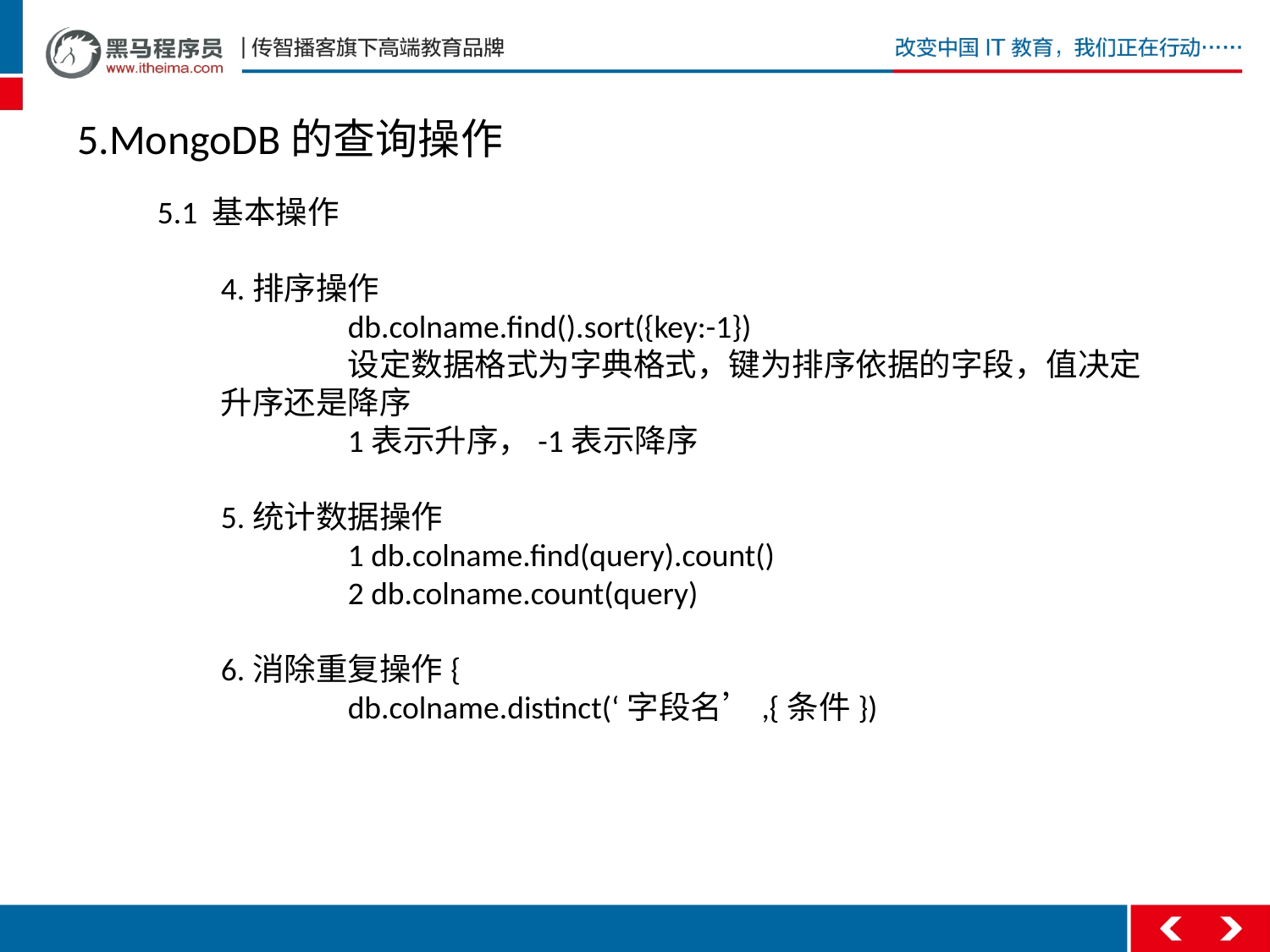

5.MongoDB的查询操作
5.1 基本操作

4.排序操作
	db.colname.find().sort({key:-1})
	设定数据格式为字典格式，键为排序依据的字段，值决定升序还是降序
	1表示升序，-1表示降序

5.统计数据操作
	1 db.colname.find(query).count()
	2 db.colname.count(query)

6.消除重复操作{
	db.colname.distinct(‘字段名’,{条件})